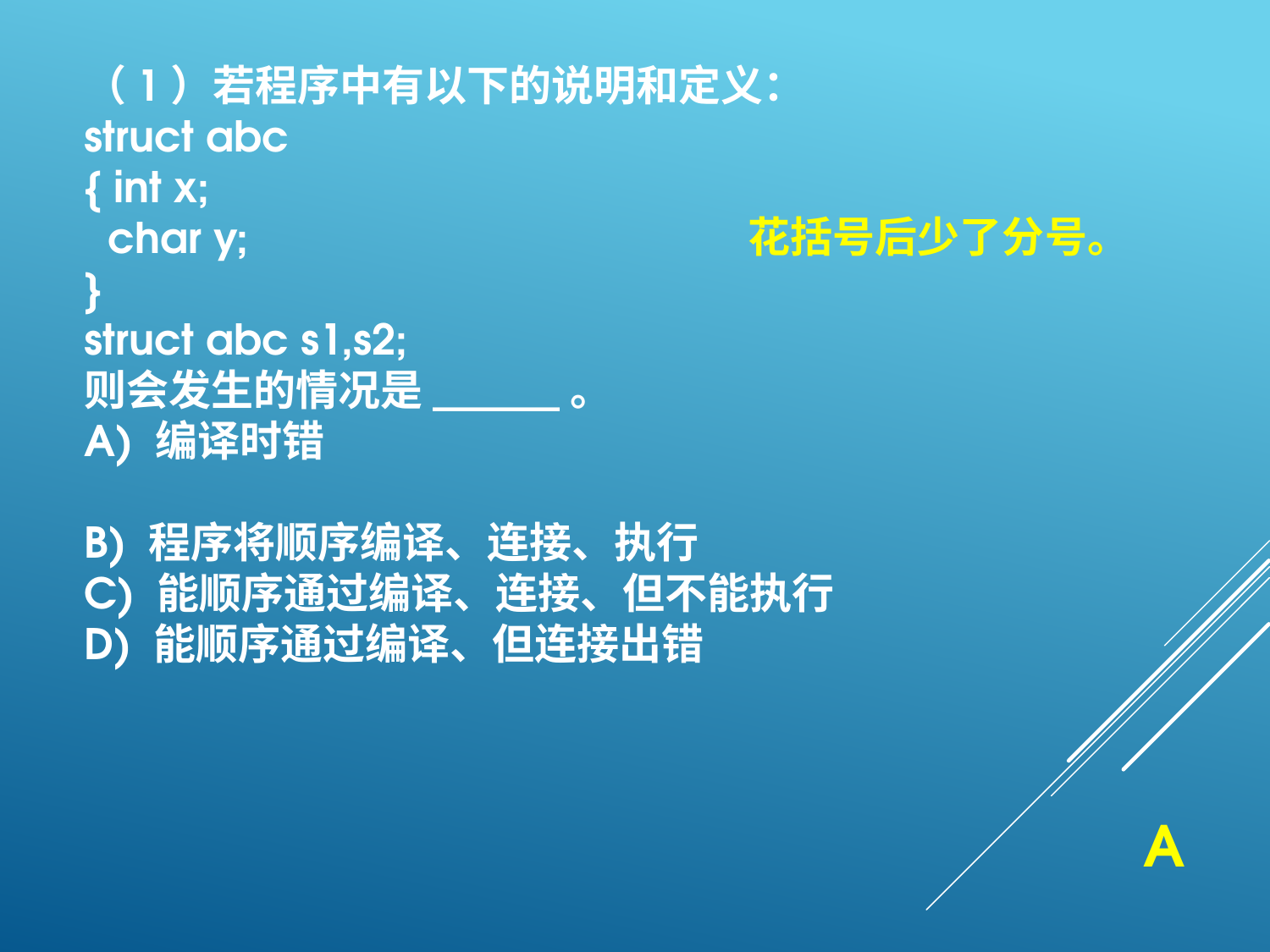

（1）若程序中有以下的说明和定义：
struct abc
{ int x;
  char y;
}
struct abc s1,s2;
则会发生的情况是______。
A) 编译时错
B) 程序将顺序编译、连接、执行
C) 能顺序通过编译、连接、但不能执行
D) 能顺序通过编译、但连接出错
花括号后少了分号。
A